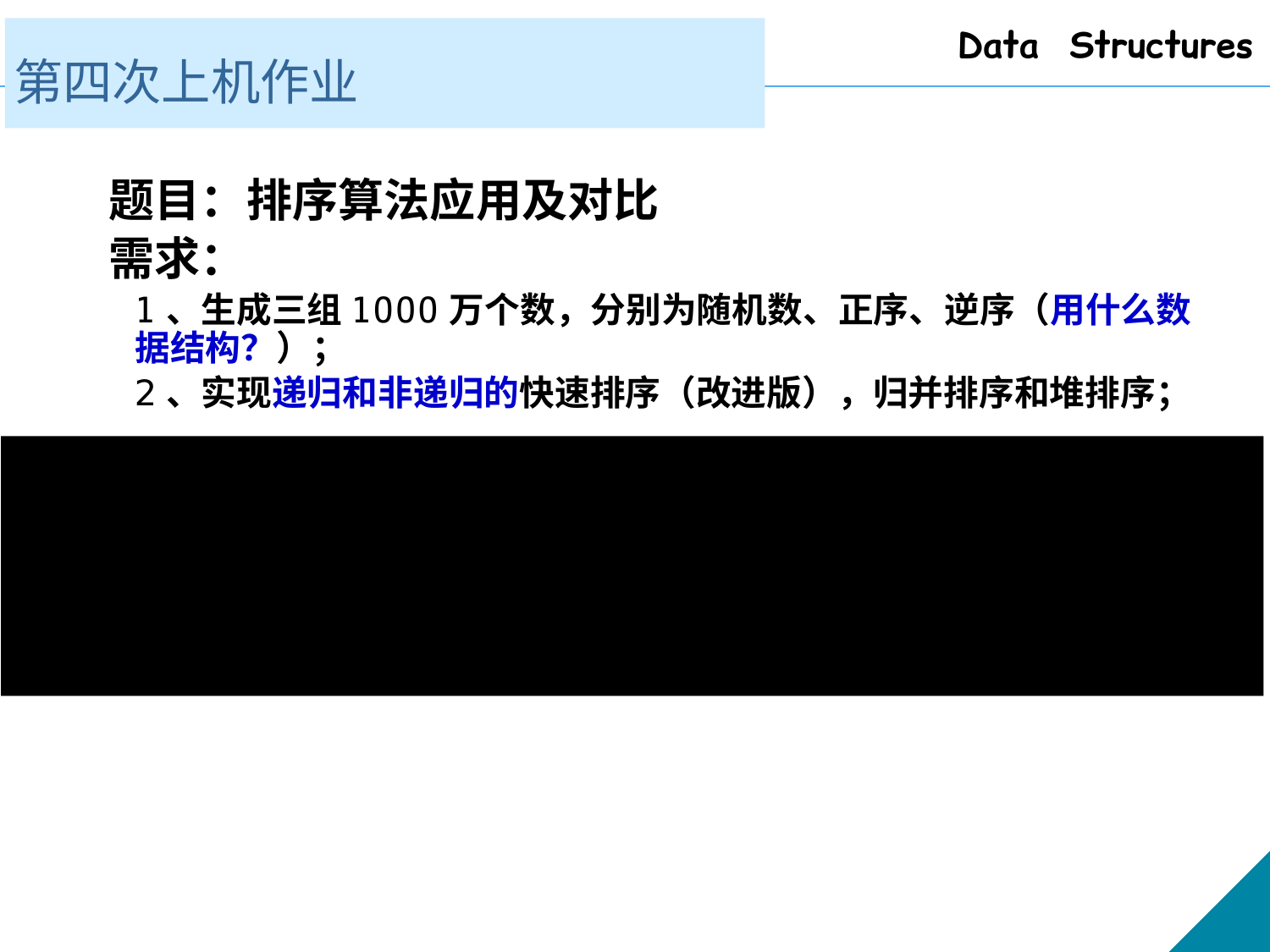

# 第四次上机作业
 题目：排序算法应用及对比
 需求：
	1、生成三组1000万个数，分别为随机数、正序、逆序（用什么数据结构？）；
	2、实现递归和非递归的快速排序（改进版），归并排序和堆排序；